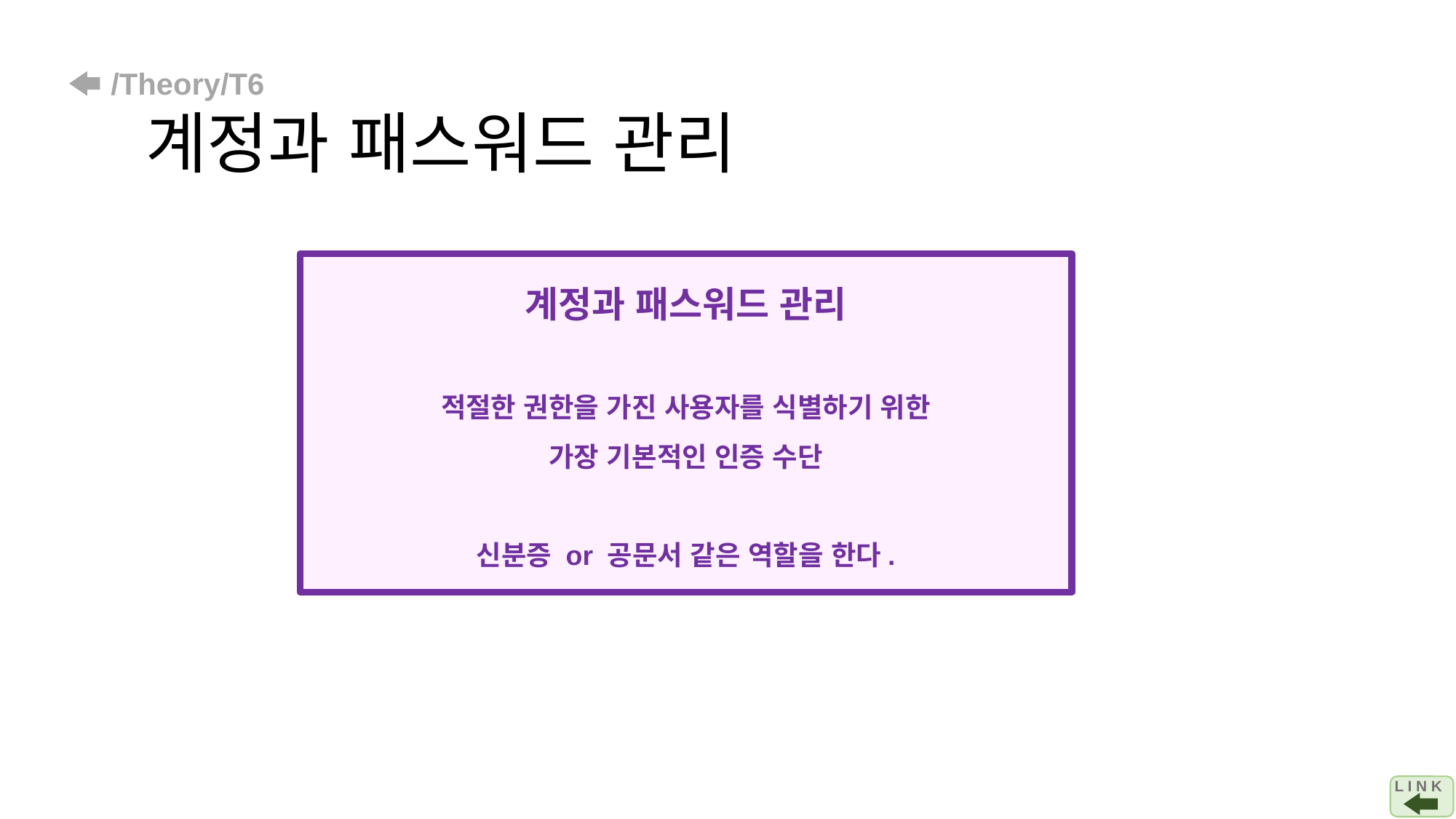

# /Theory/T6 계정과 패스워드 관리

계정과 패스워드 관리

적절한 권한을 가진 사용자를 식별하기 위한
가장 기본적인 인증 수단

신분증 or 공문서 같은 역할을 한다.
L I N K